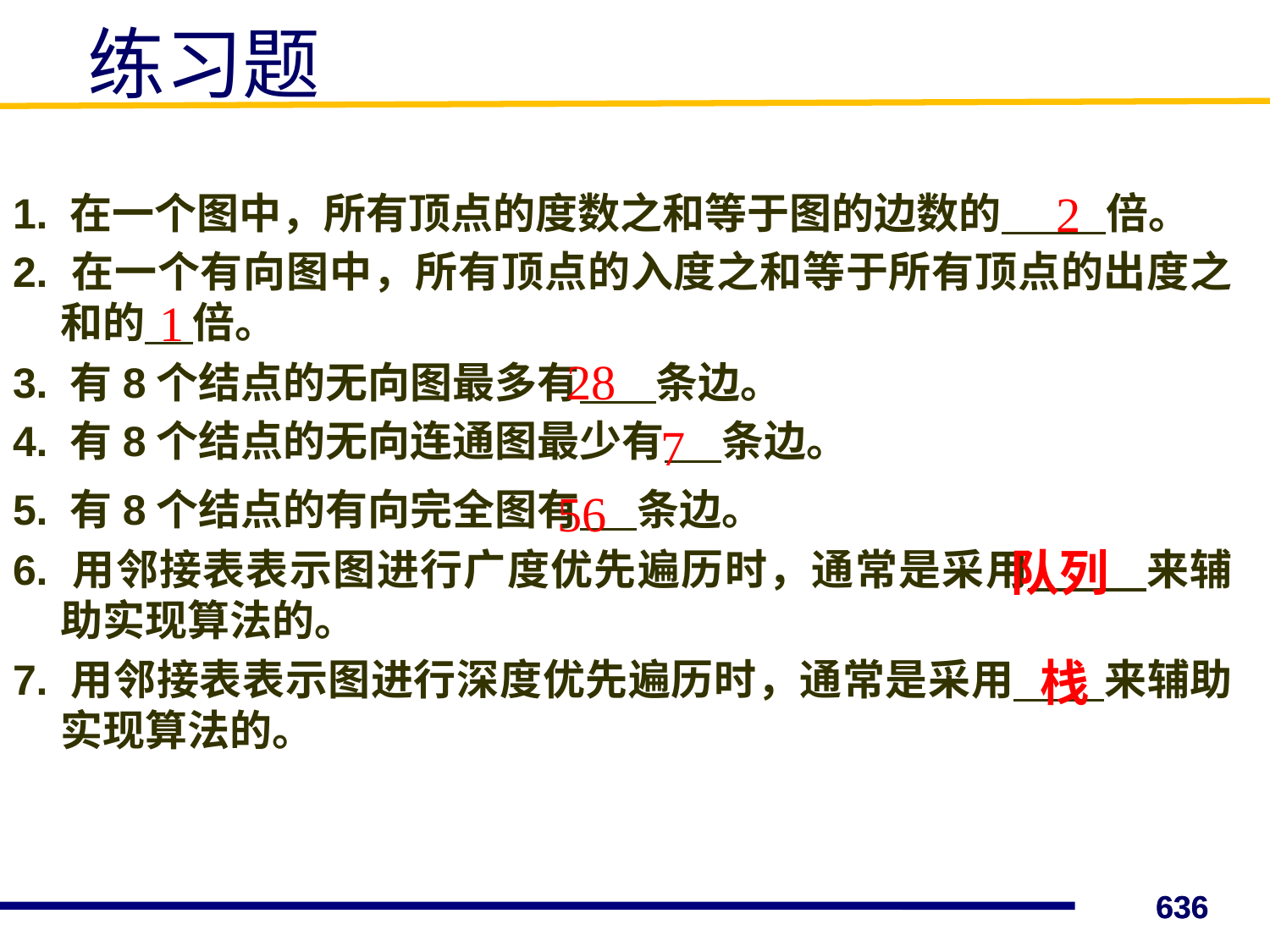

# 练习题
2
1. 在一个图中，所有顶点的度数之和等于图的边数的           倍。
2. 在一个有向图中，所有顶点的入度之和等于所有顶点的出度之和的     倍。
3. 有8个结点的无向图最多有        条边。
4. 有8个结点的无向连通图最少有      条边。
5. 有8个结点的有向完全图有      条边。
6. 用邻接表表示图进行广度优先遍历时，通常是采用           来辅助实现算法的。
7. 用邻接表表示图进行深度优先遍历时，通常是采用         来辅助实现算法的。
1
28
7
56
队列
栈
636
636